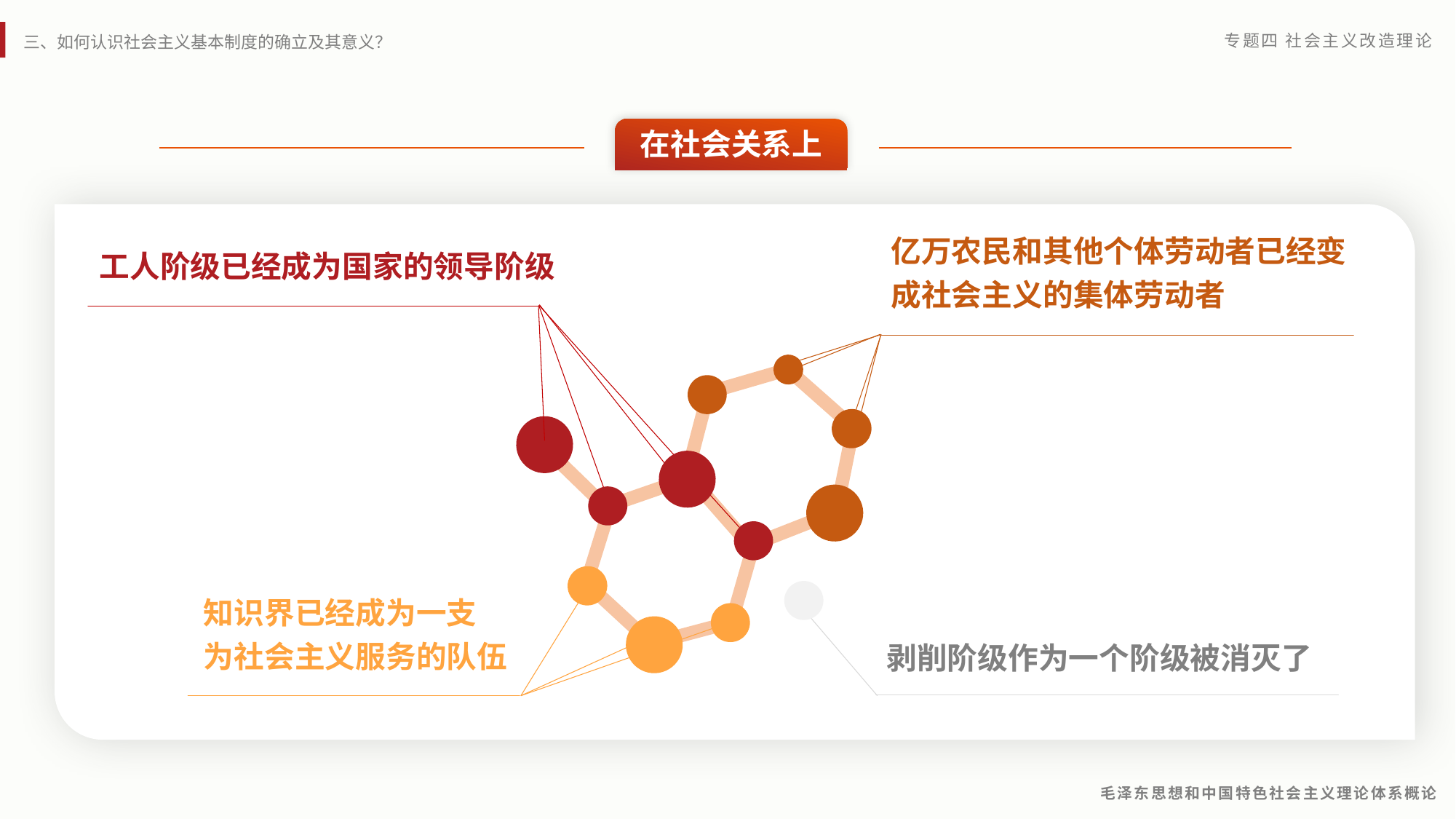

在社会关系上

亿万农民和其他个体劳动者已经变成社会主义的集体劳动者
工人阶级已经成为国家的领导阶级

知识界已经成为一支
为社会主义服务的队伍

剥削阶级作为一个阶级被消灭了